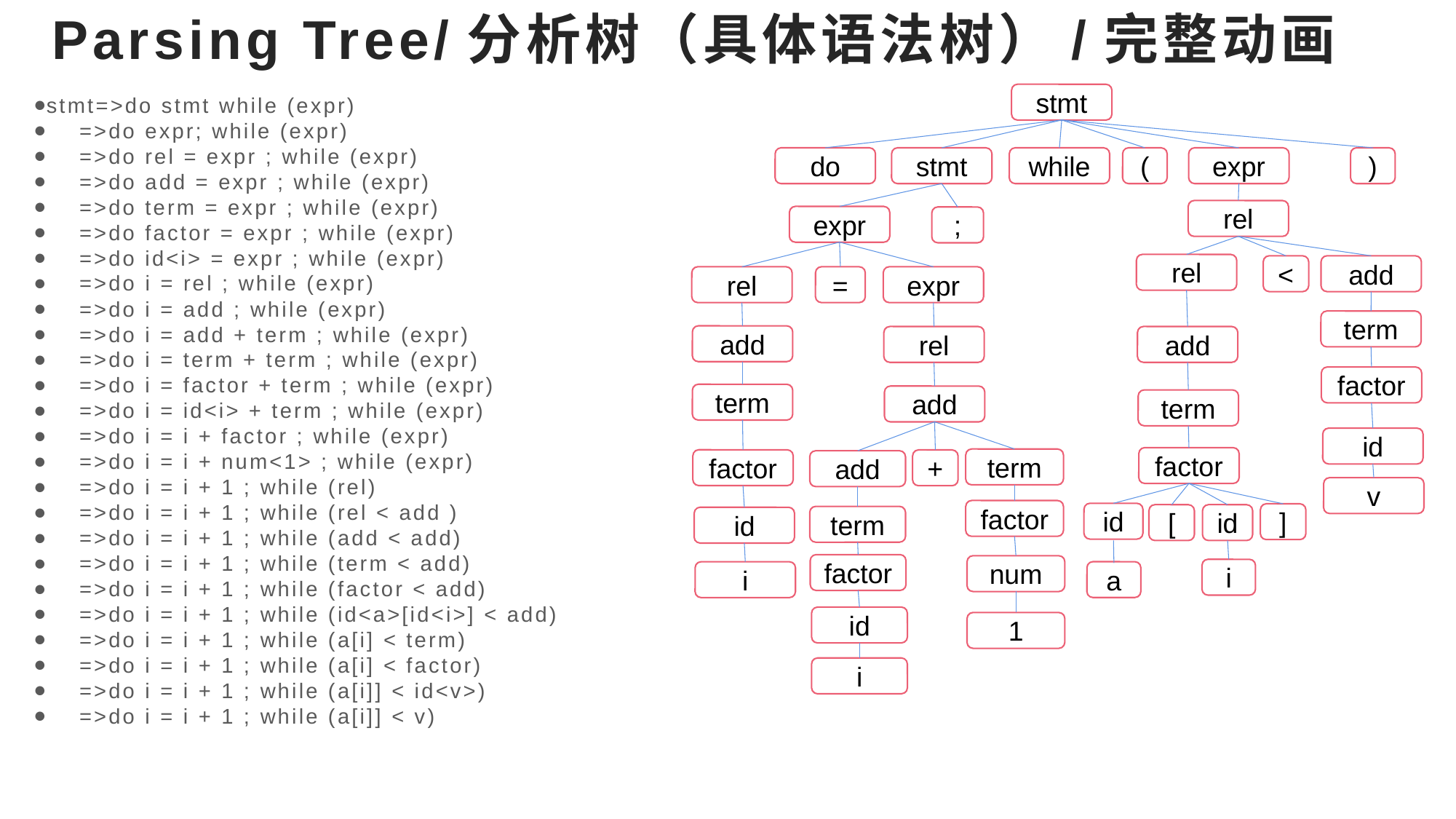

# Parsing Tree/分析树（具体语法树）/完整动画
stmt
stmt=>do stmt while (expr)
    =>do expr; while (expr)
    =>do rel = expr ; while (expr)
    =>do add = expr ; while (expr)
    =>do term = expr ; while (expr)
    =>do factor = expr ; while (expr)
    =>do id<i> = expr ; while (expr)
    =>do i = rel ; while (expr)
    =>do i = add ; while (expr)
    =>do i = add + term ; while (expr)
    =>do i = term + term ; while (expr)
    =>do i = factor + term ; while (expr)
    =>do i = id<i> + term ; while (expr)
    =>do i = i + factor ; while (expr)
    =>do i = i + num<1> ; while (expr)
    =>do i = i + 1 ; while (rel)
    =>do i = i + 1 ; while (rel < add )
    =>do i = i + 1 ; while (add < add)
    =>do i = i + 1 ; while (term < add)
    =>do i = i + 1 ; while (factor < add)
    =>do i = i + 1 ; while (id<a>[id<i>] < add)
    =>do i = i + 1 ; while (a[i] < term)
    =>do i = i + 1 ; while (a[i] < factor)
    =>do i = i + 1 ; while (a[i]] < id<v>)
    =>do i = i + 1 ; while (a[i]] < v)
do
stmt
while
(
expr
)
rel
expr
;
rel
<
add
rel
=
expr
term
add
rel
add
factor
term
add
term
id
factor
term
factor
+
add
v
factor
id
]
[
id
term
id
factor
num
i
a
i
id
1
i
17